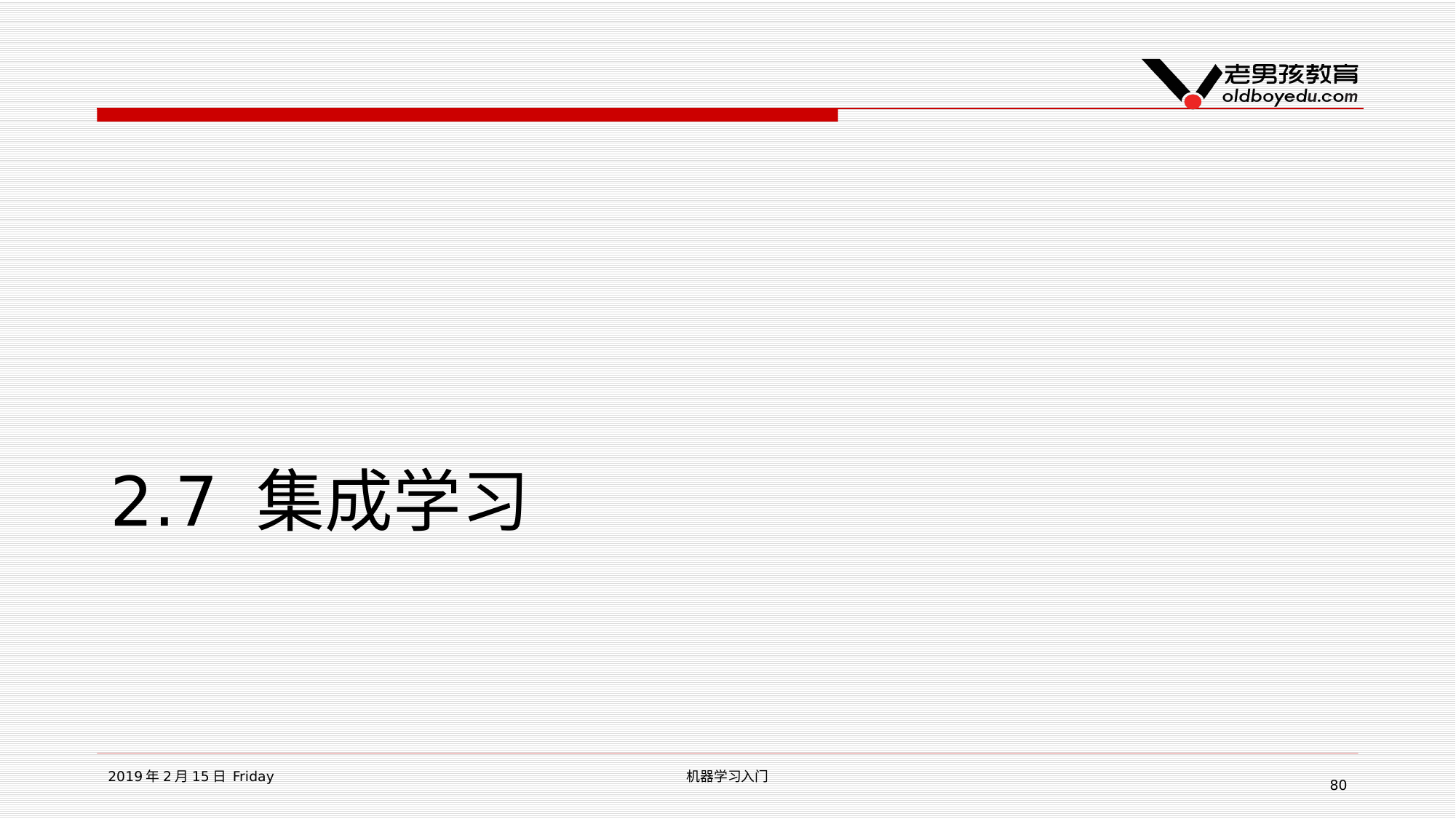

# 2.7 集成学习

2019年2月15日 Friday
机器学习入门
80